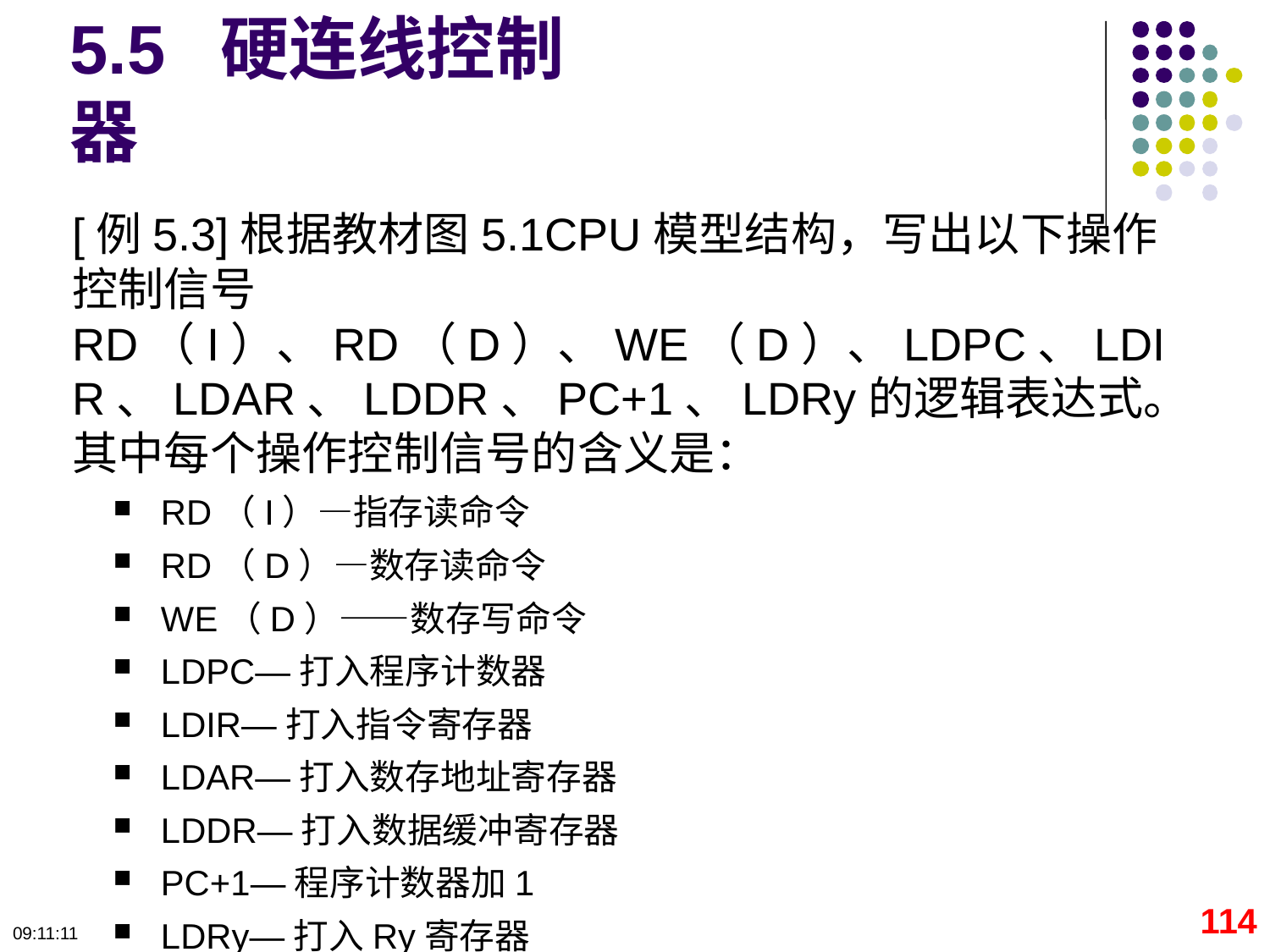

# 5.5  硬连线控制器
[例5.3]根据教材图5.1CPU模型结构，写出以下操作控制信号RD（I）、RD（D）、WE（D）、LDPC、LDIR、LDAR、LDDR、PC+1、LDRy的逻辑表达式。其中每个操作控制信号的含义是：
RD（I）—指存读命令
RD（D）—数存读命令
WE（D）——数存写命令
LDPC—打入程序计数器
LDIR—打入指令寄存器
LDAR—打入数存地址寄存器
LDDR—打入数据缓冲寄存器
PC+1—程序计数器加1
LDRy—打入Ry寄存器
114
09:11:11